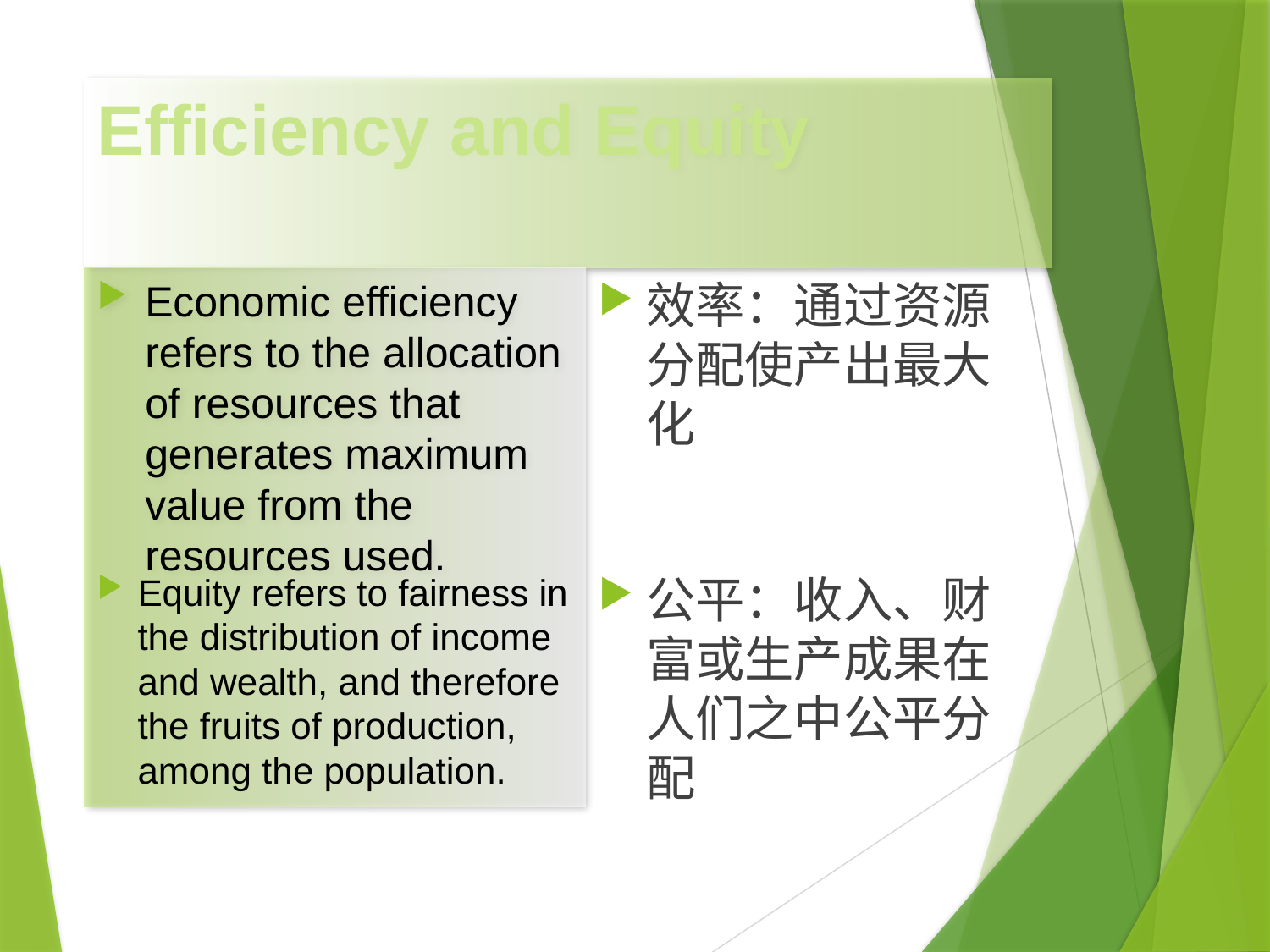

# Efficiency and Equity
Economic efficiency refers to the allocation of resources that generates maximum value from the resources used.
效率：通过资源分配使产出最大化
Equity refers to fairness in the distribution of income and wealth, and therefore the fruits of production, among the population.
公平：收入、财富或生产成果在人们之中公平分配